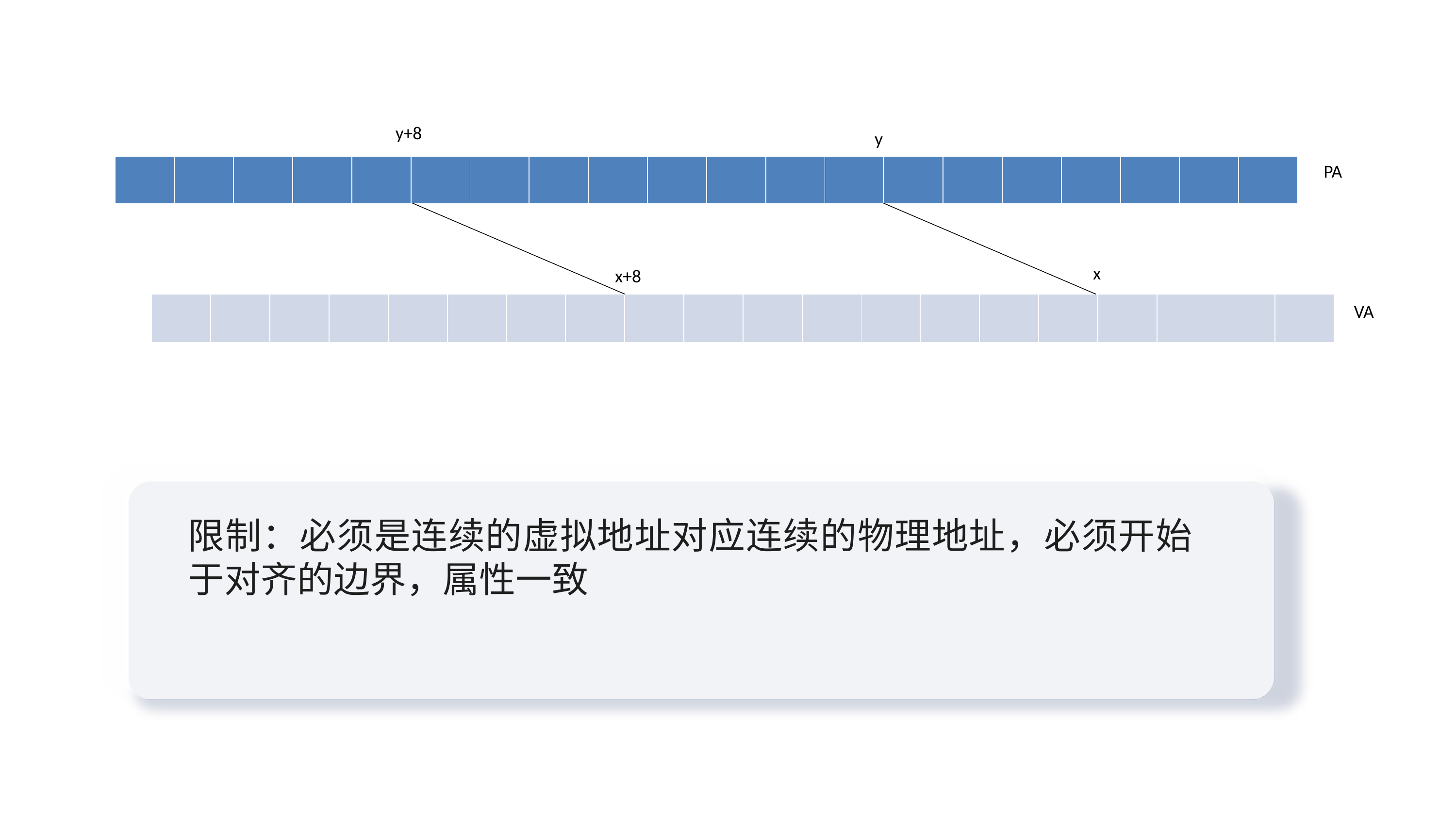

y+8
y
|  |  |  |  |  |  |  |  |  |  |  |  |  |  |  |  |  |  |  |  |
| --- | --- | --- | --- | --- | --- | --- | --- | --- | --- | --- | --- | --- | --- | --- | --- | --- | --- | --- | --- |
PA
x
x+8
|  |  |  |  |  |  |  |  |  |  |  |  |  |  |  |  |  |  |  |  |
| --- | --- | --- | --- | --- | --- | --- | --- | --- | --- | --- | --- | --- | --- | --- | --- | --- | --- | --- | --- |
VA

限制：必须是连续的虚拟地址对应连续的物理地址，必须开始于对齐的边界，属性一致